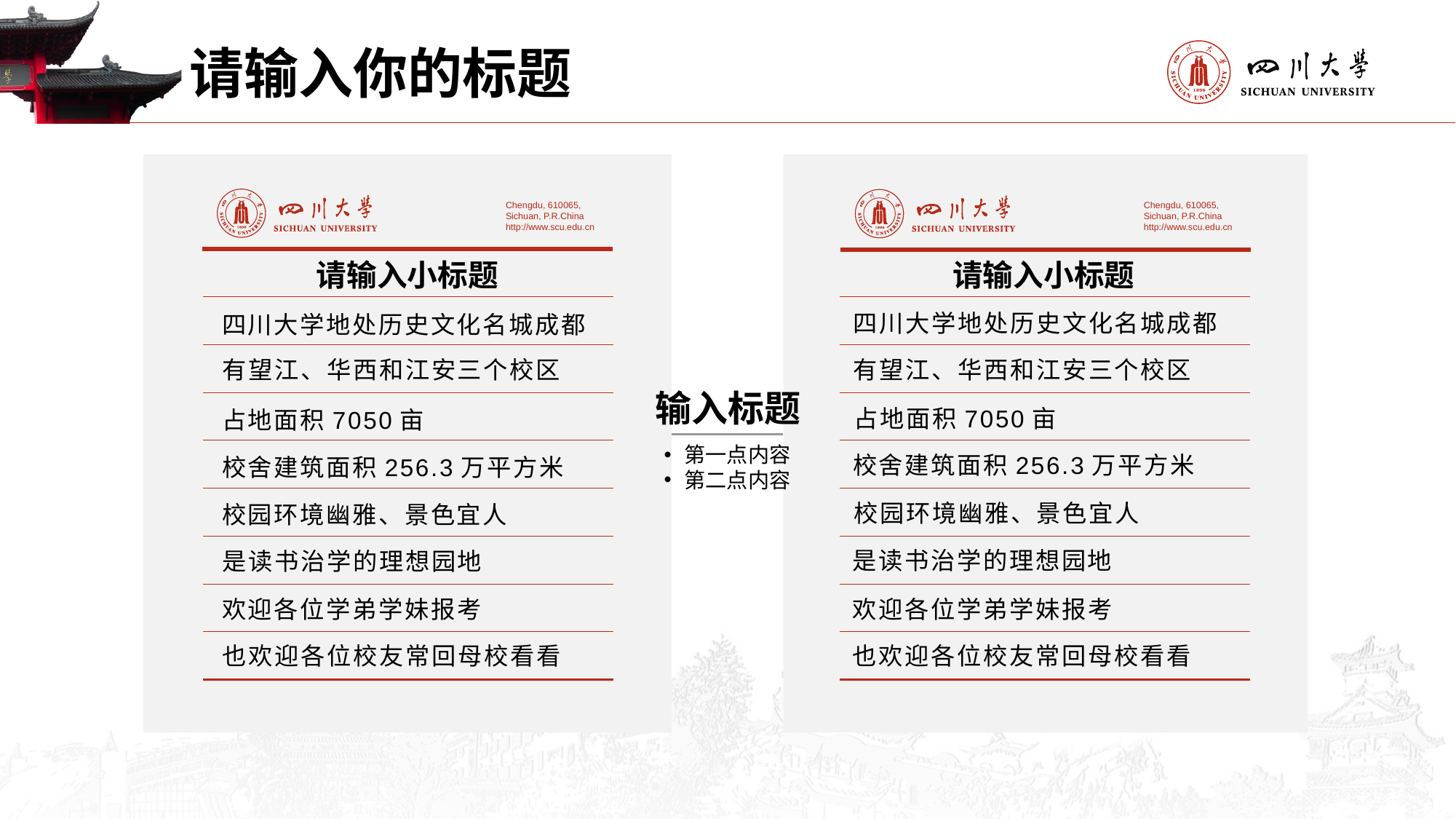

请输入你的标题

Chengdu, 610065,
Sichuan, P.R.China
http://www.scu.edu.cn
Chengdu, 610065,
Sichuan, P.R.China
http://www.scu.edu.cn
请输入小标题
请输入小标题
四川大学地处历史文化名城成都
有望江、华西和江安三个校区
占地面积7050亩
校舍建筑面积256.3万平方米
校园环境幽雅、景色宜人
是读书治学的理想园地
欢迎各位学弟学妹报考
也欢迎各位校友常回母校看看
四川大学地处历史文化名城成都
有望江、华西和江安三个校区
占地面积7050亩
校舍建筑面积256.3万平方米
校园环境幽雅、景色宜人
是读书治学的理想园地
欢迎各位学弟学妹报考
也欢迎各位校友常回母校看看
输入标题
第一点内容
第二点内容